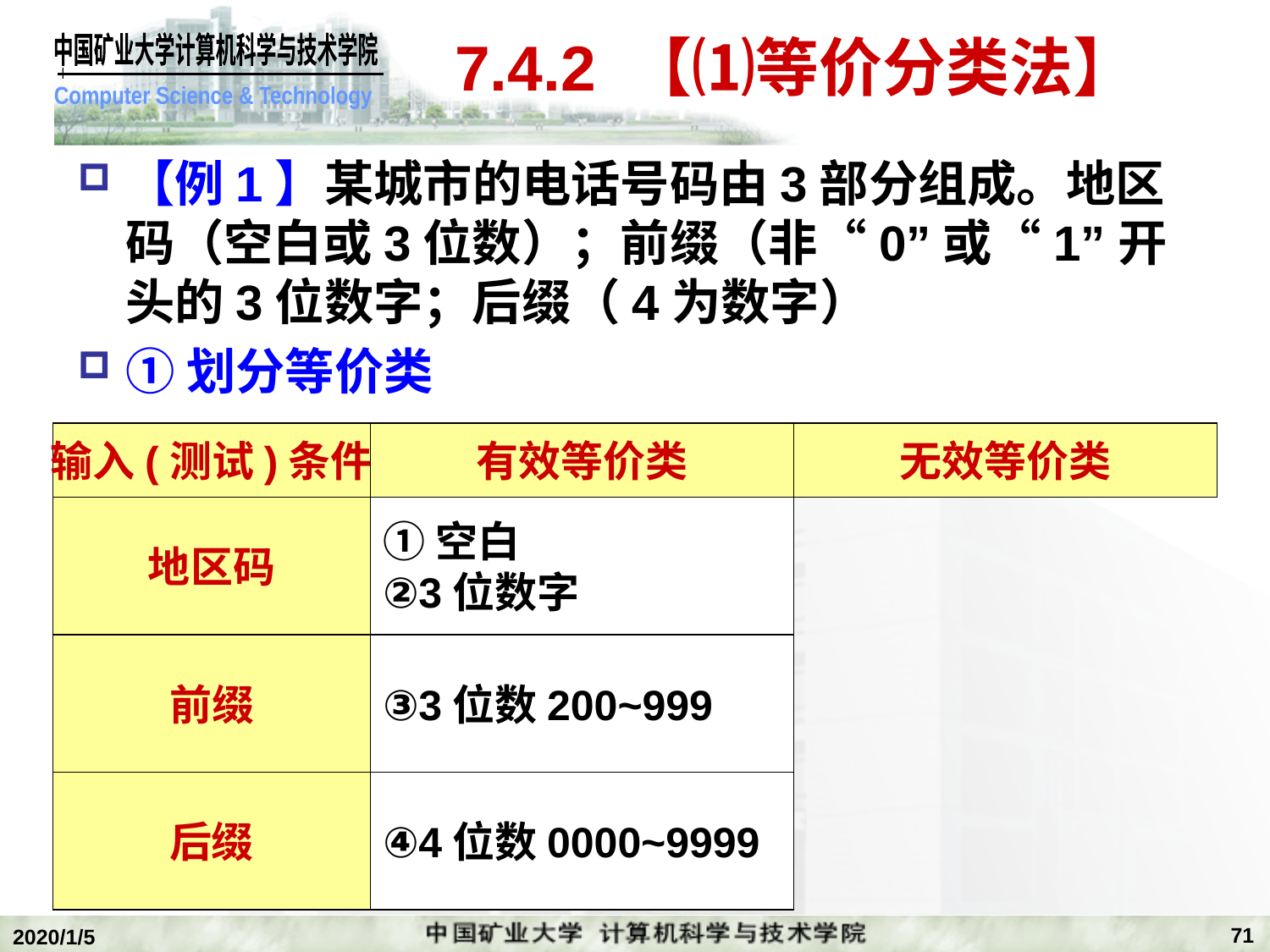

# 7.4.2 【⑴等价分类法】
【例1】某城市的电话号码由3部分组成。地区码（空白或3位数）；前缀（非“0”或“1”开头的3位数字；后缀（4为数字）
①划分等价类
输入(测试)条件
有效等价类
无效等价类
地区码
①空白
②3位数字
前缀
③3位数200~999
后缀
④4位数0000~9999
71
2020/1/5